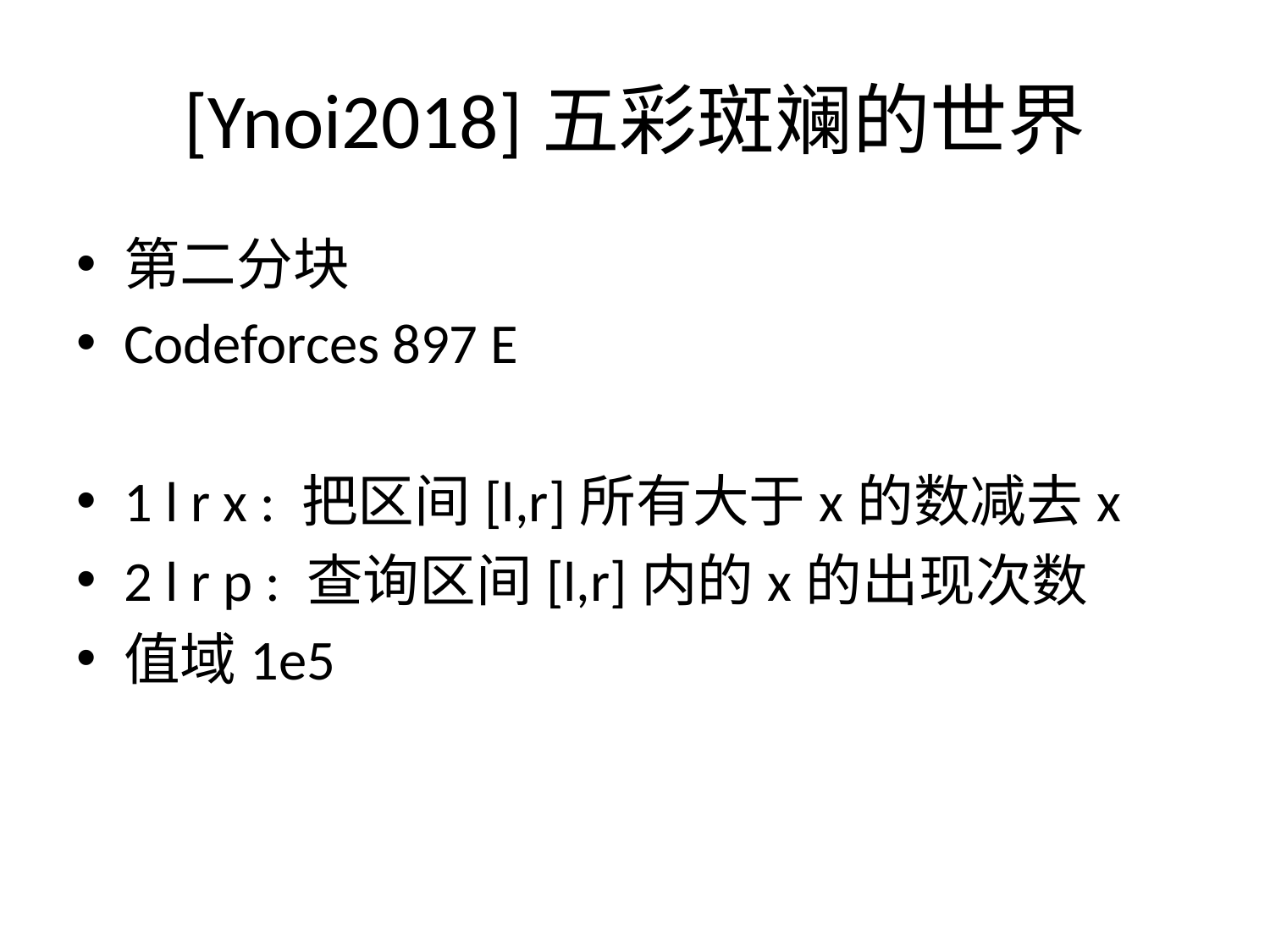

# [Ynoi2018]五彩斑斓的世界
第二分块
Codeforces 897 E

1 l r x : 把区间[l,r]所有大于x的数减去x
2 l r p : 查询区间[l,r]内的x的出现次数
值域1e5